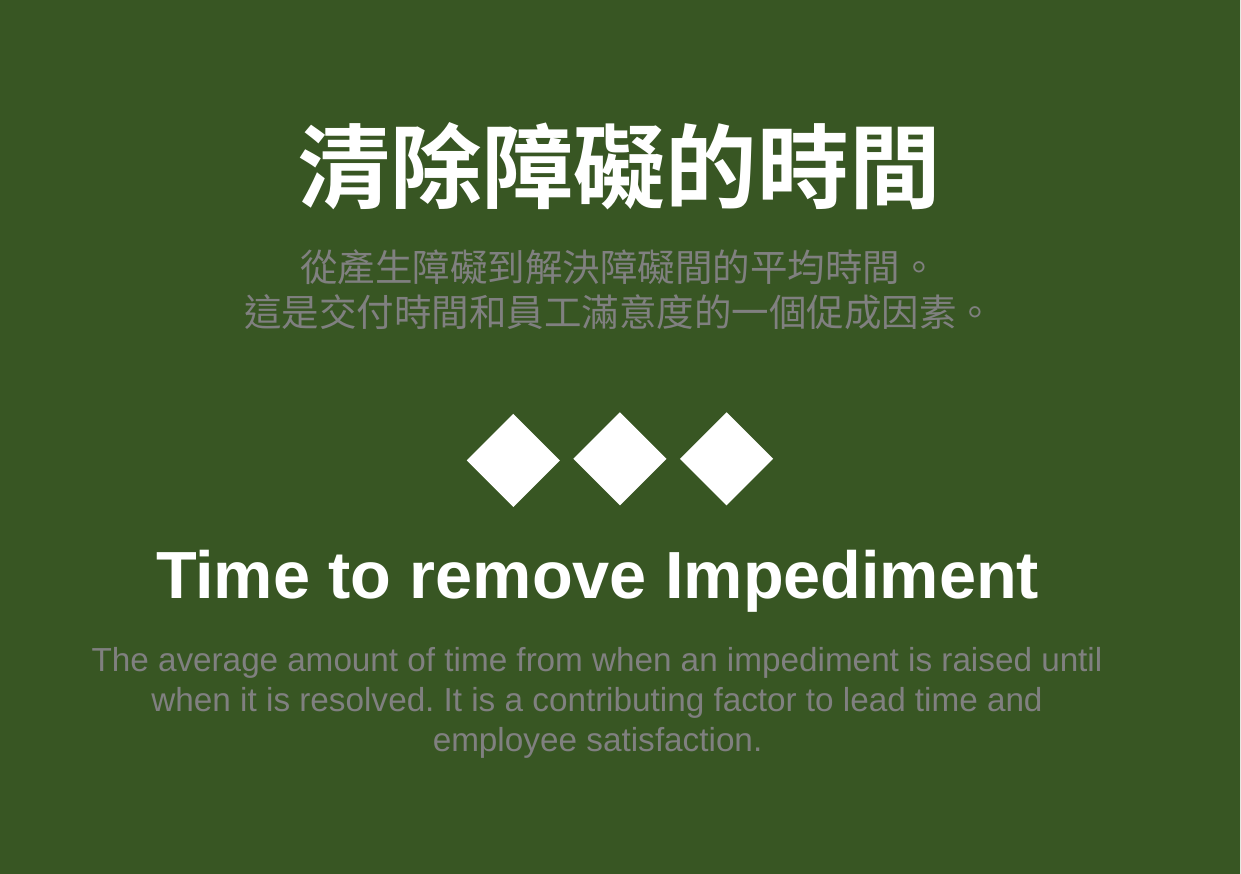

清除障礙的時間
從產生障礙到解決障礙間的平均時間。
這是交付時間和員工滿意度的一個促成因素。

Time to remove Impediment
The average amount of time from when an impediment is raised until when it is resolved. It is a contributing factor to lead time and employee satisfaction.